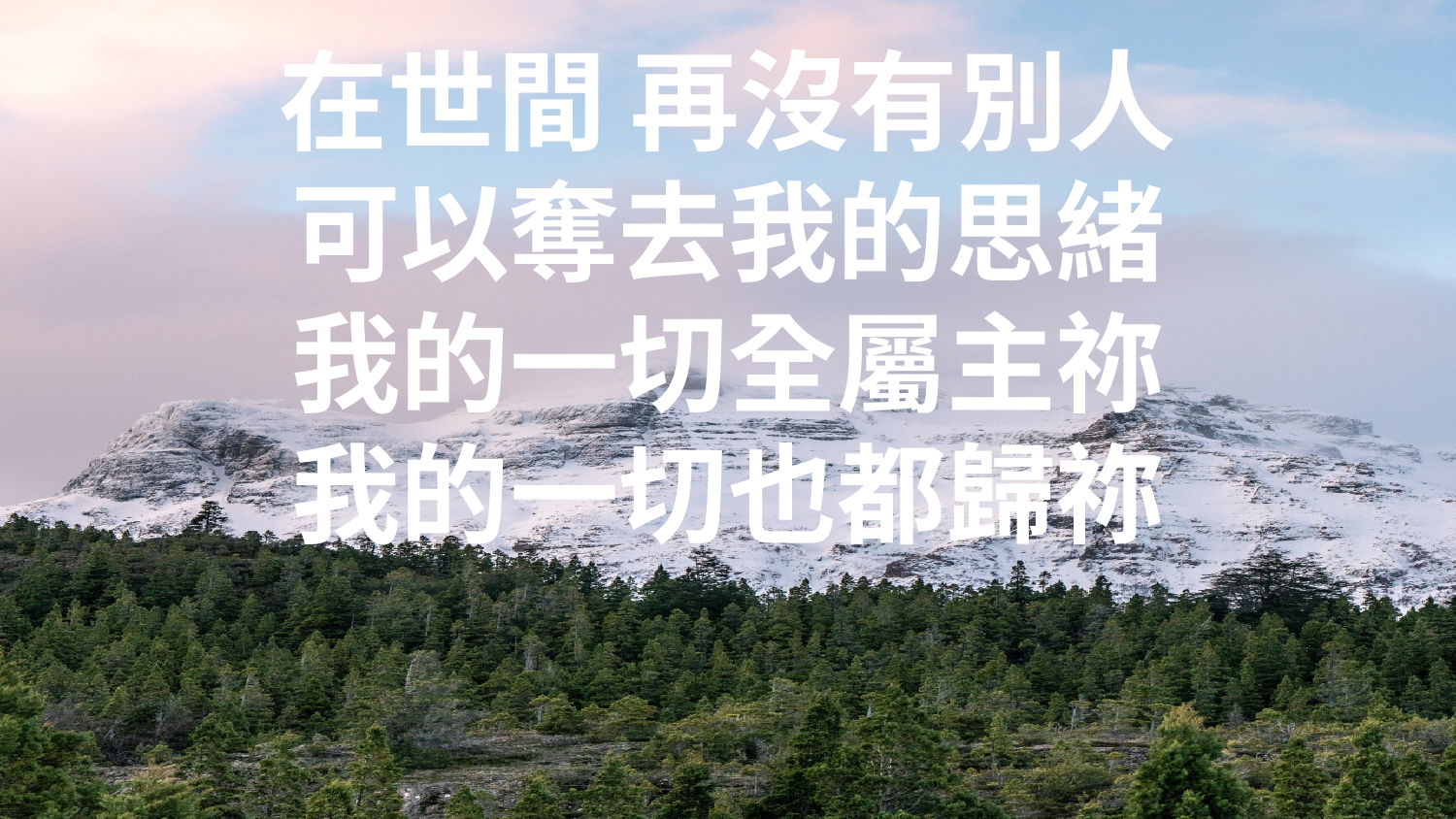

在世間 再沒有別人
可以奪去我的思緒
我的一切全屬主祢
我的一切也都歸祢